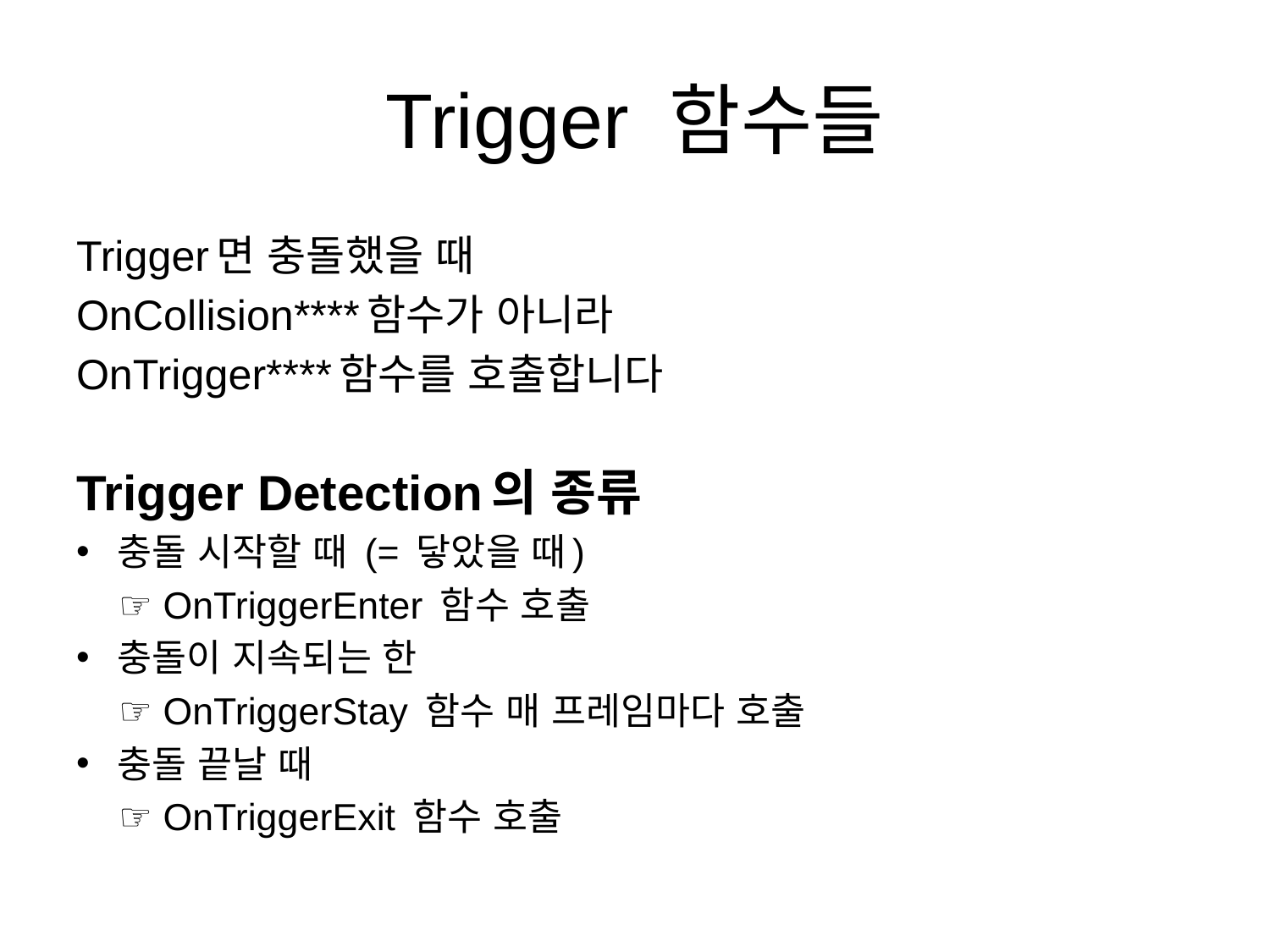

# Trigger 함수들
Trigger면 충돌했을 때
OnCollision****함수가 아니라
OnTrigger****함수를 호출합니다

Trigger Detection의 종류
충돌 시작할 때 (= 닿았을 때)
    ☞ OnTriggerEnter 함수 호출
충돌이 지속되는 한
    ☞ OnTriggerStay 함수 매 프레임마다 호출
충돌 끝날 때
    ☞ OnTriggerExit 함수 호출